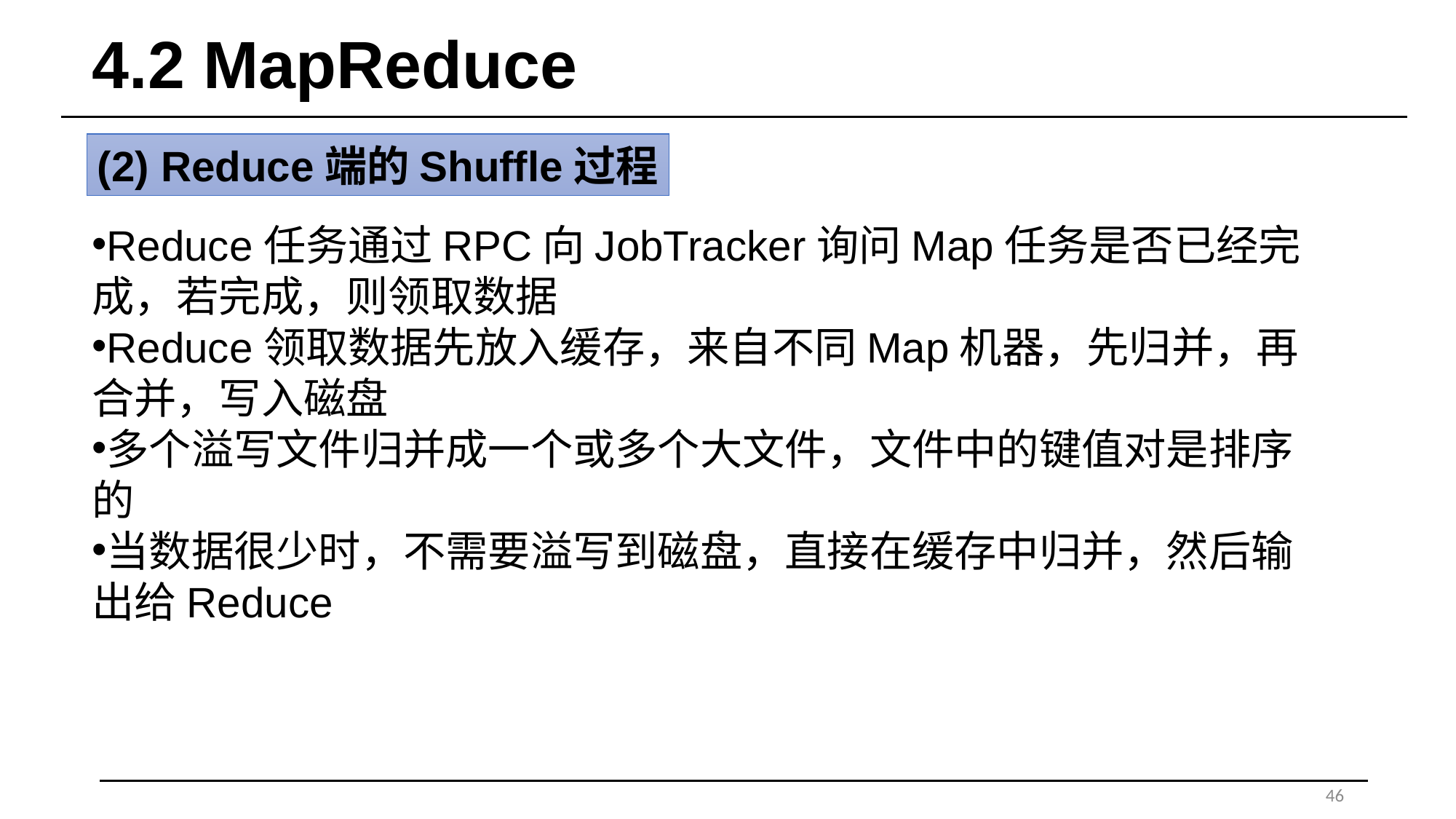

# 4.2 MapReduce
(2) Reduce端的Shuffle过程
Reduce任务通过RPC向JobTracker询问Map任务是否已经完成，若完成，则领取数据
Reduce领取数据先放入缓存，来自不同Map机器，先归并，再合并，写入磁盘
多个溢写文件归并成一个或多个大文件，文件中的键值对是排序的
当数据很少时，不需要溢写到磁盘，直接在缓存中归并，然后输出给Reduce
46